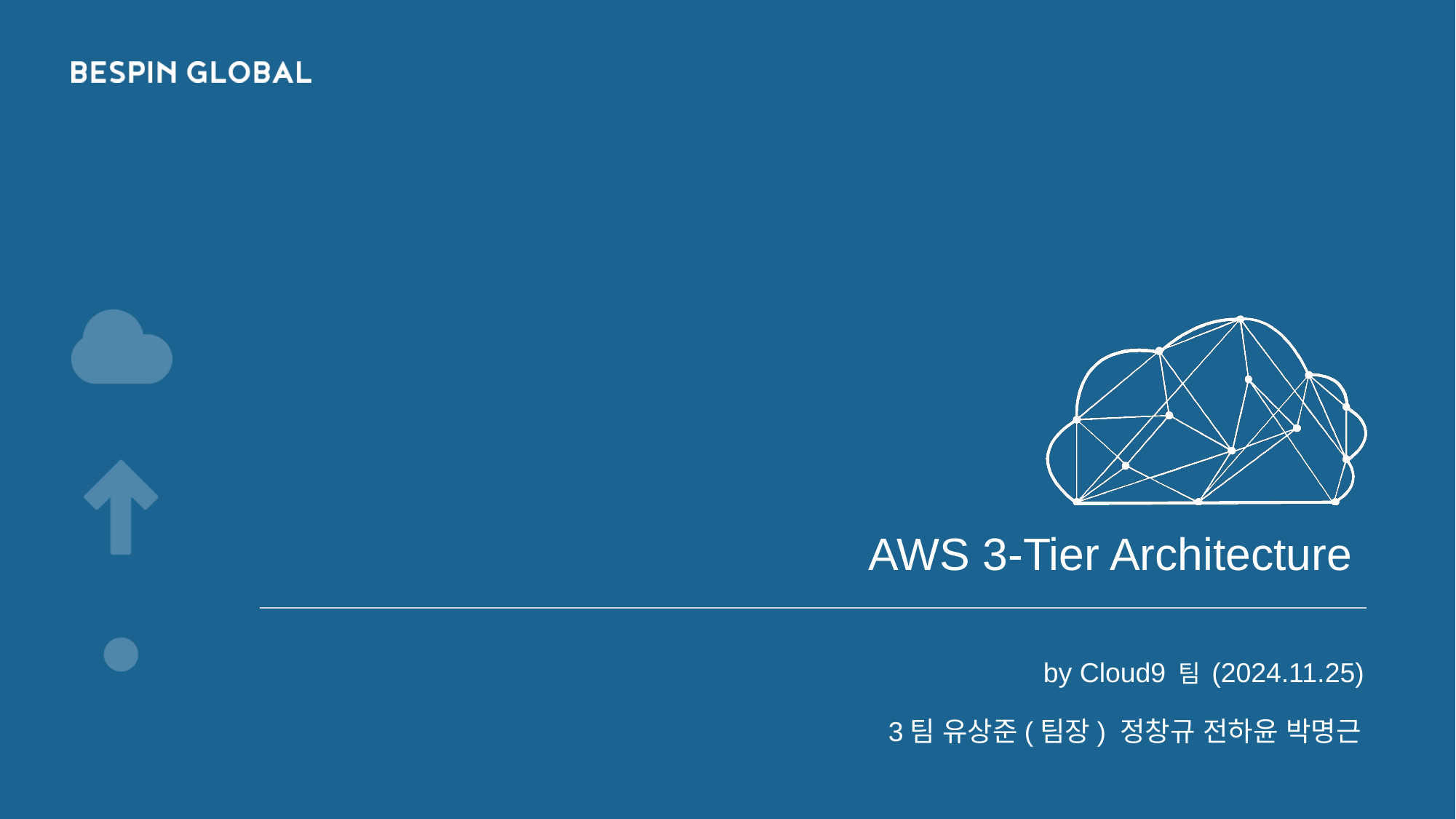

# AWS 3-Tier Architecture
by Cloud9 팀 (2024.11.25)

               3팀 유상준(팀장) 정창규 전하윤 박명근